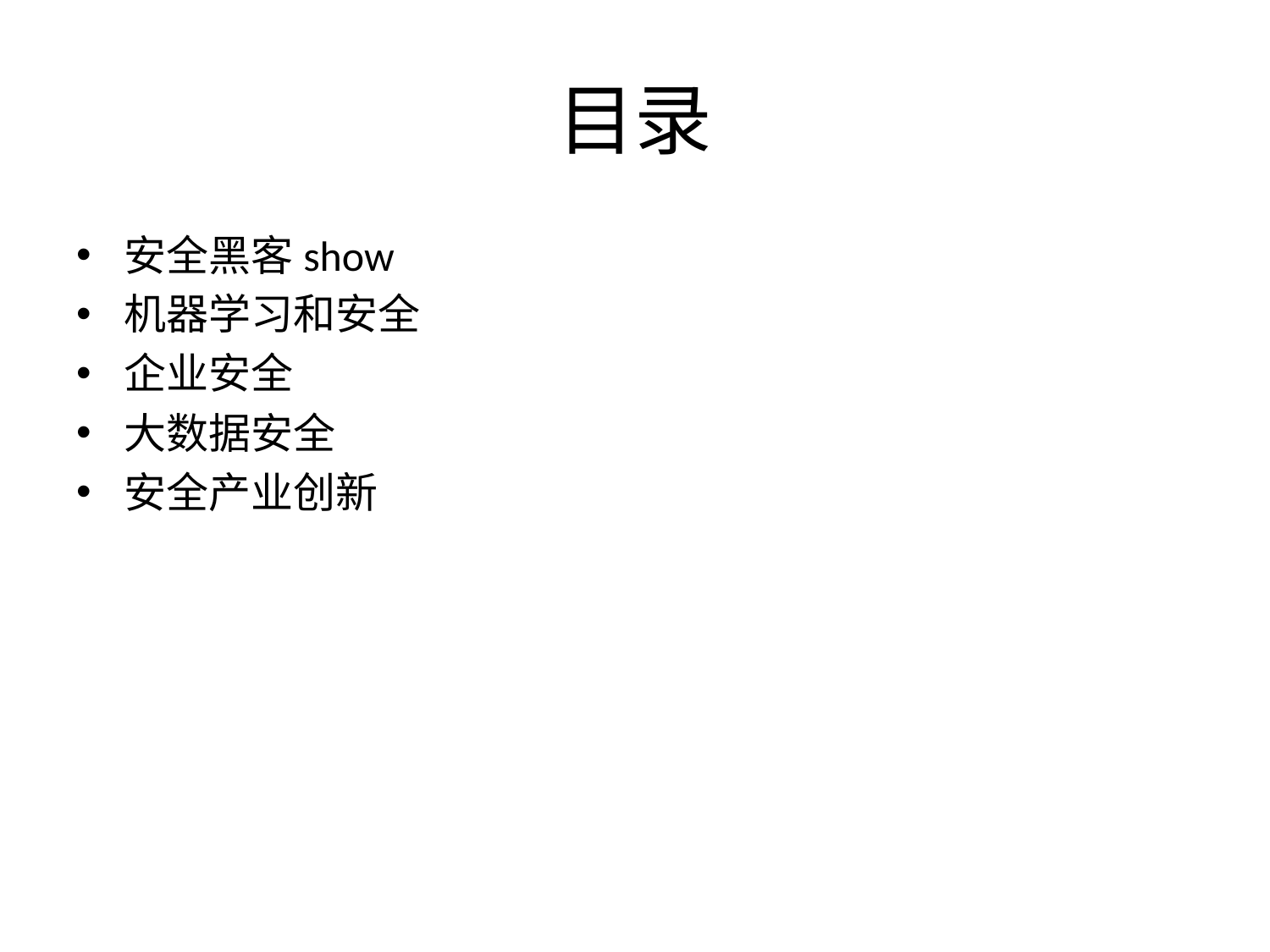

# 目录
安全黑客show
机器学习和安全
企业安全
大数据安全
安全产业创新